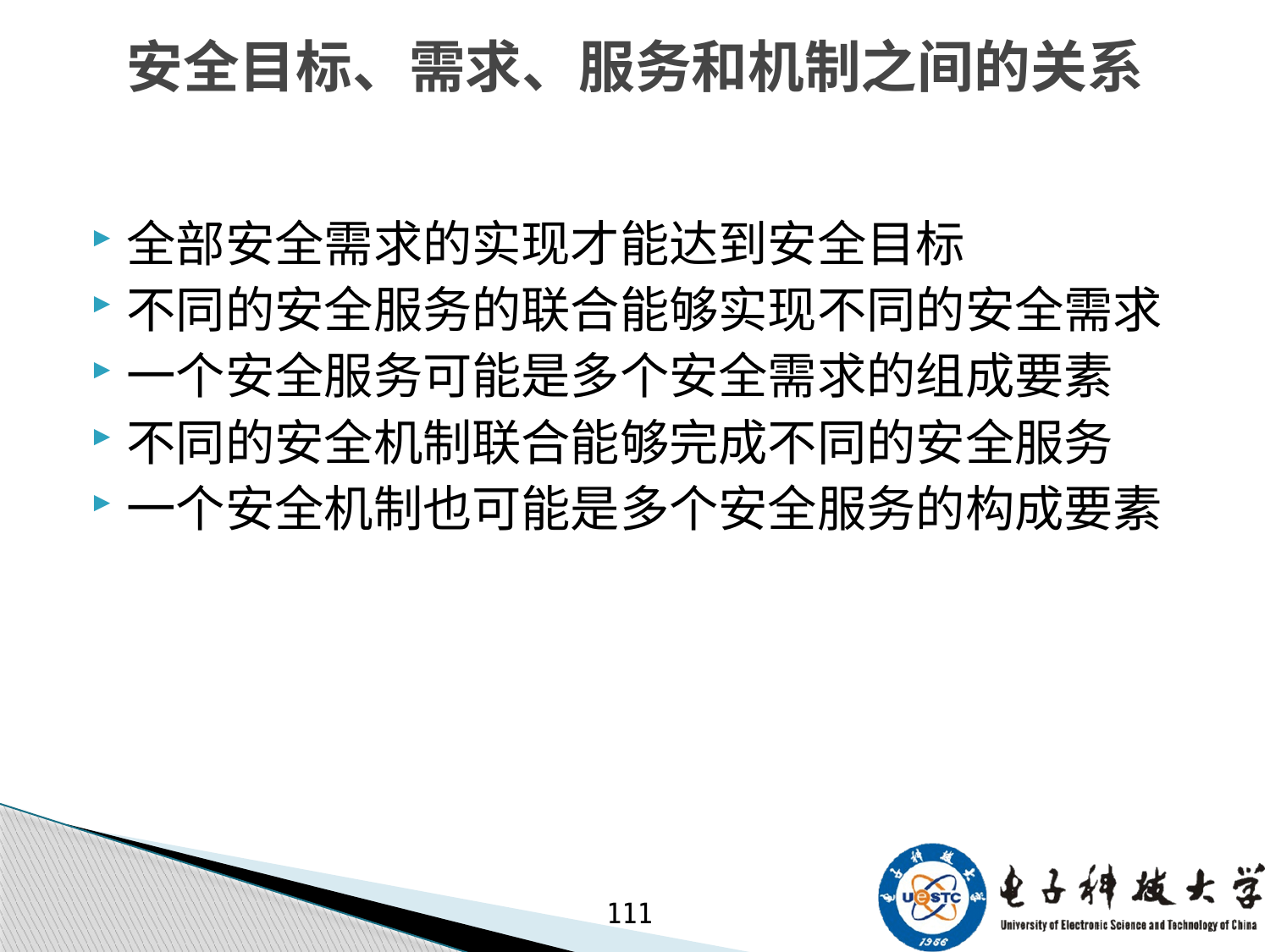

# 安全目标、需求、服务和机制之间的关系
全部安全需求的实现才能达到安全目标
不同的安全服务的联合能够实现不同的安全需求
一个安全服务可能是多个安全需求的组成要素
不同的安全机制联合能够完成不同的安全服务
一个安全机制也可能是多个安全服务的构成要素
111